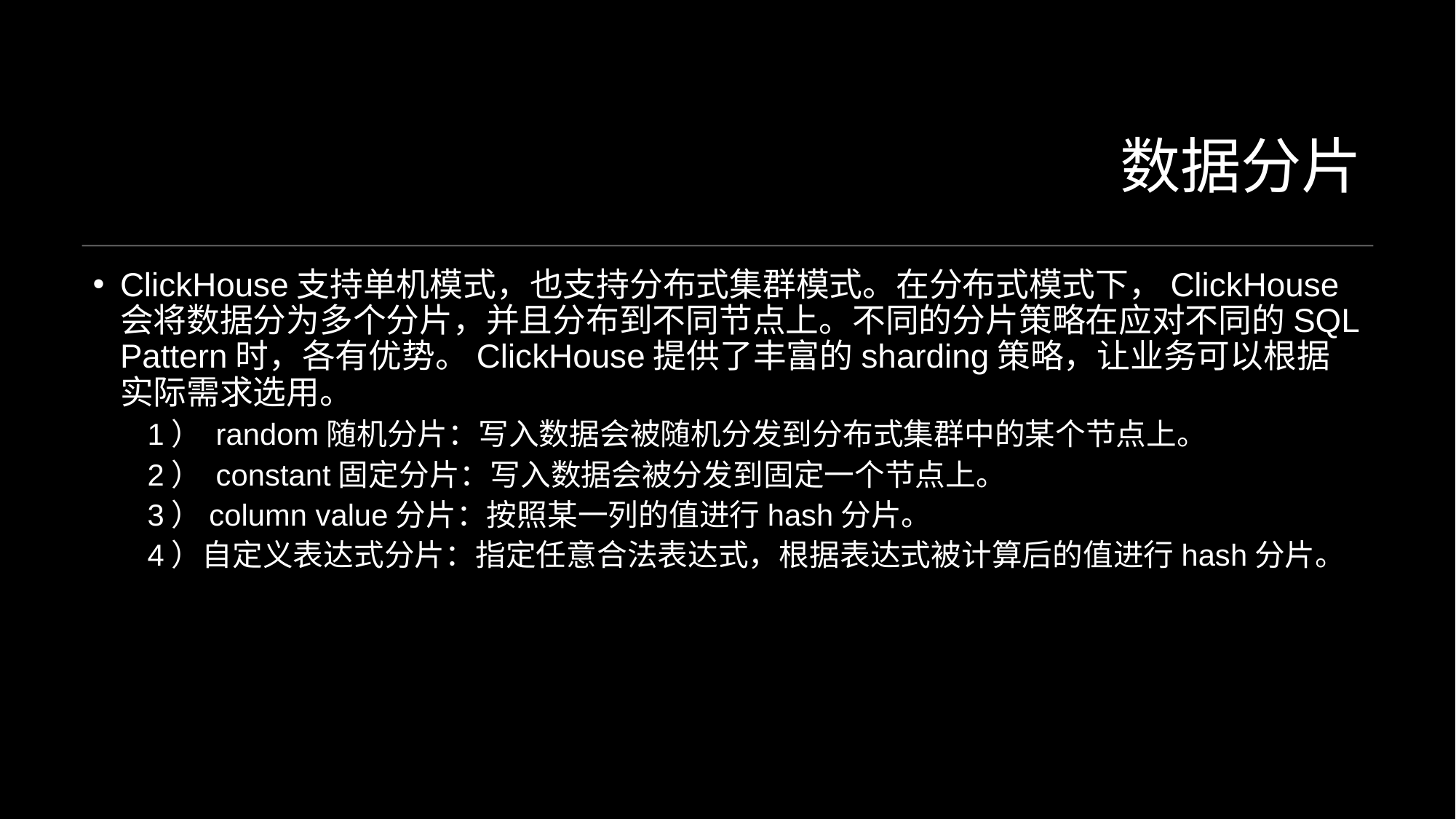

# 数据分片
ClickHouse支持单机模式，也支持分布式集群模式。在分布式模式下，ClickHouse会将数据分为多个分片，并且分布到不同节点上。不同的分片策略在应对不同的SQL Pattern时，各有优势。ClickHouse提供了丰富的sharding策略，让业务可以根据实际需求选用。
1） random随机分片：写入数据会被随机分发到分布式集群中的某个节点上。
2） constant固定分片：写入数据会被分发到固定一个节点上。
3）column value分片：按照某一列的值进行hash分片。
4）自定义表达式分片：指定任意合法表达式，根据表达式被计算后的值进行hash分片。